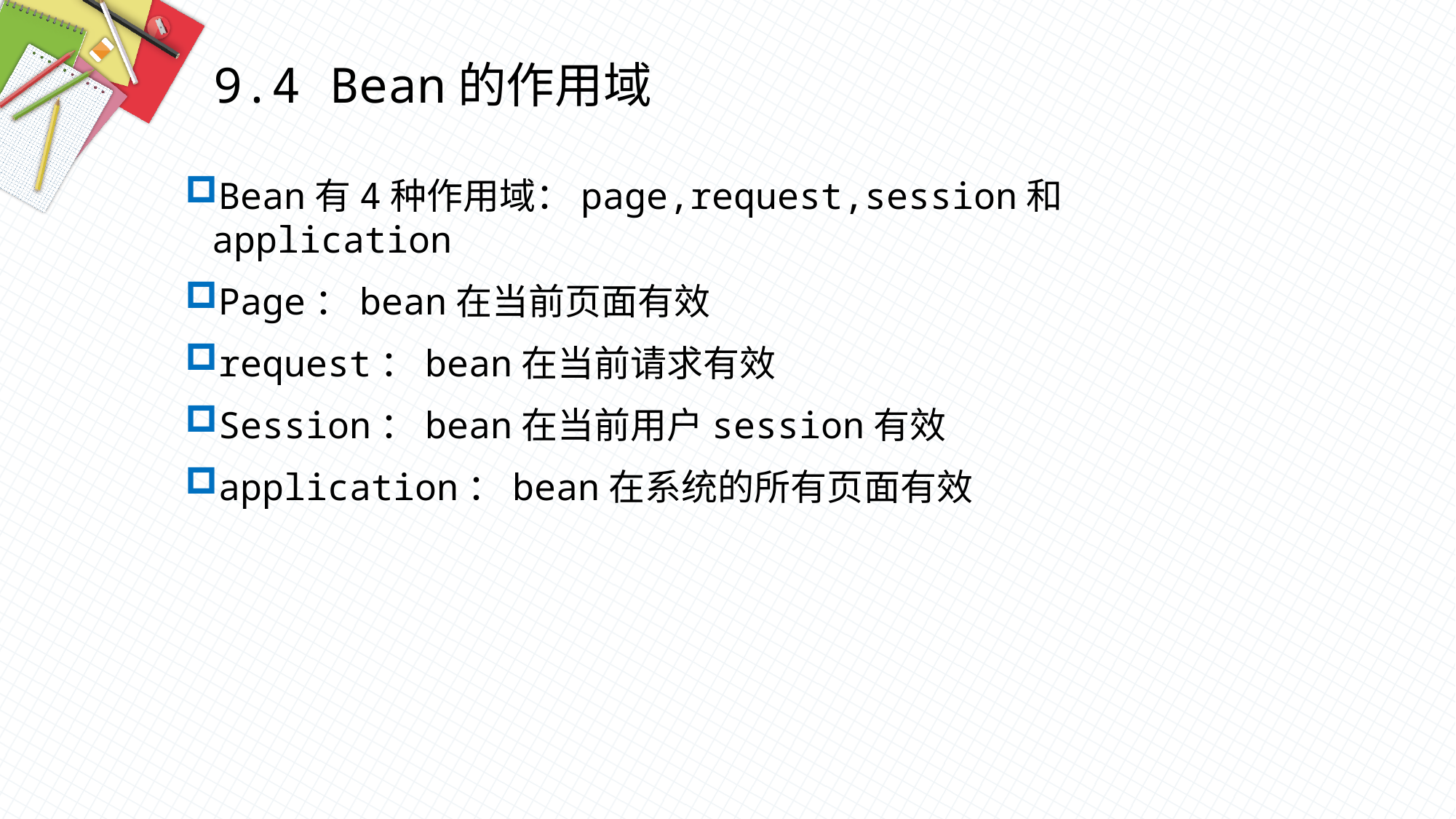

9.4 Bean的作用域
Bean有4种作用域：page,request,session和application
Page：bean在当前页面有效
request：bean在当前请求有效
Session：bean在当前用户session有效
application：bean在系统的所有页面有效